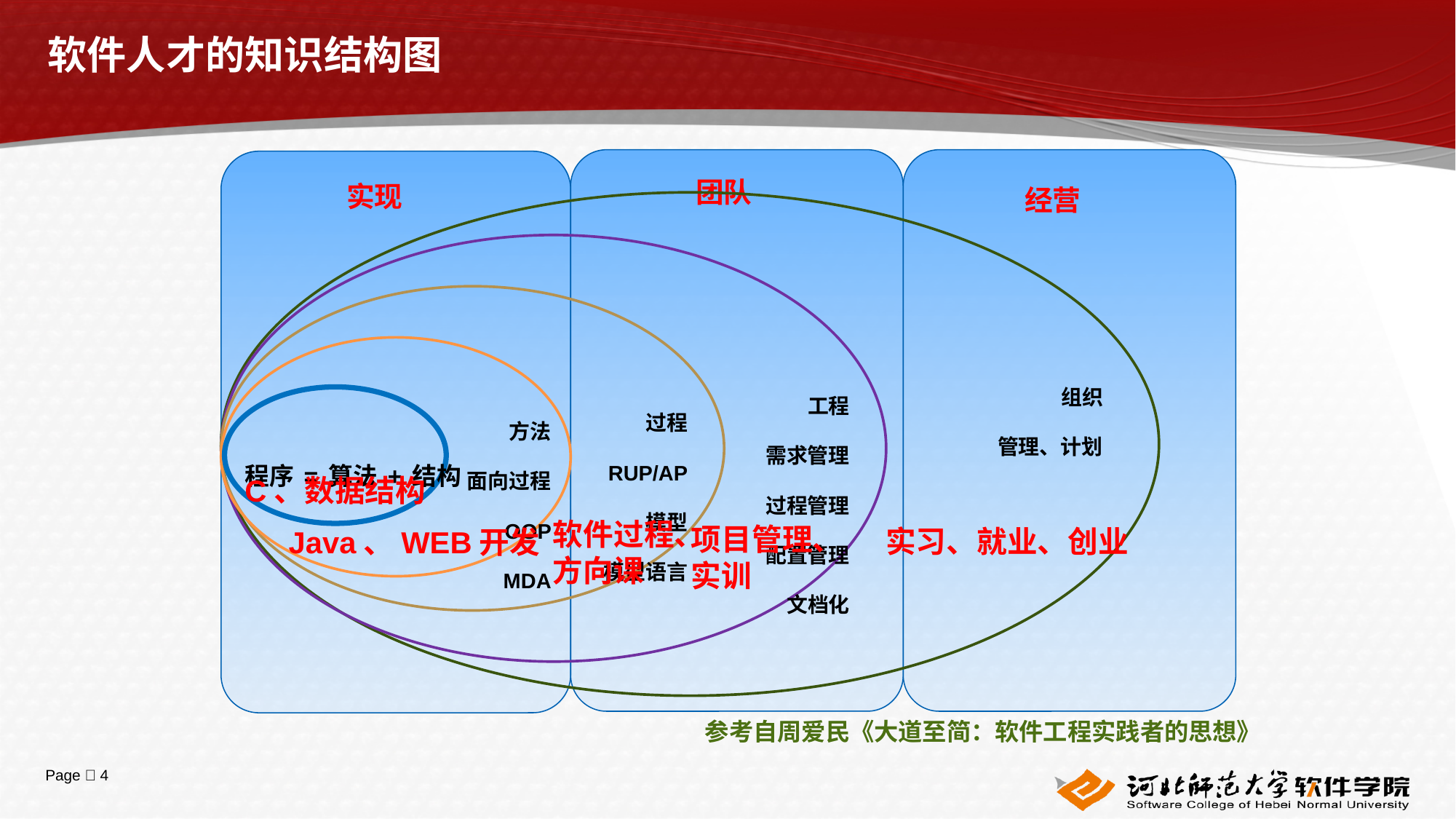

# 软件人才的知识结构图
团队

实现

经营

组织
管理、计划

工程
需求管理
过程管理
配置管理
文档化

 过程
RUP/AP
模型
模型语言

 方法
面向过程
OOP
MDA

 程序=算法+结构
C、数据结构
软件过程、
方向课
项目管理、
实训
实习、就业、创业
Java、WEB开发
参考自周爱民《大道至简：软件工程实践者的思想》